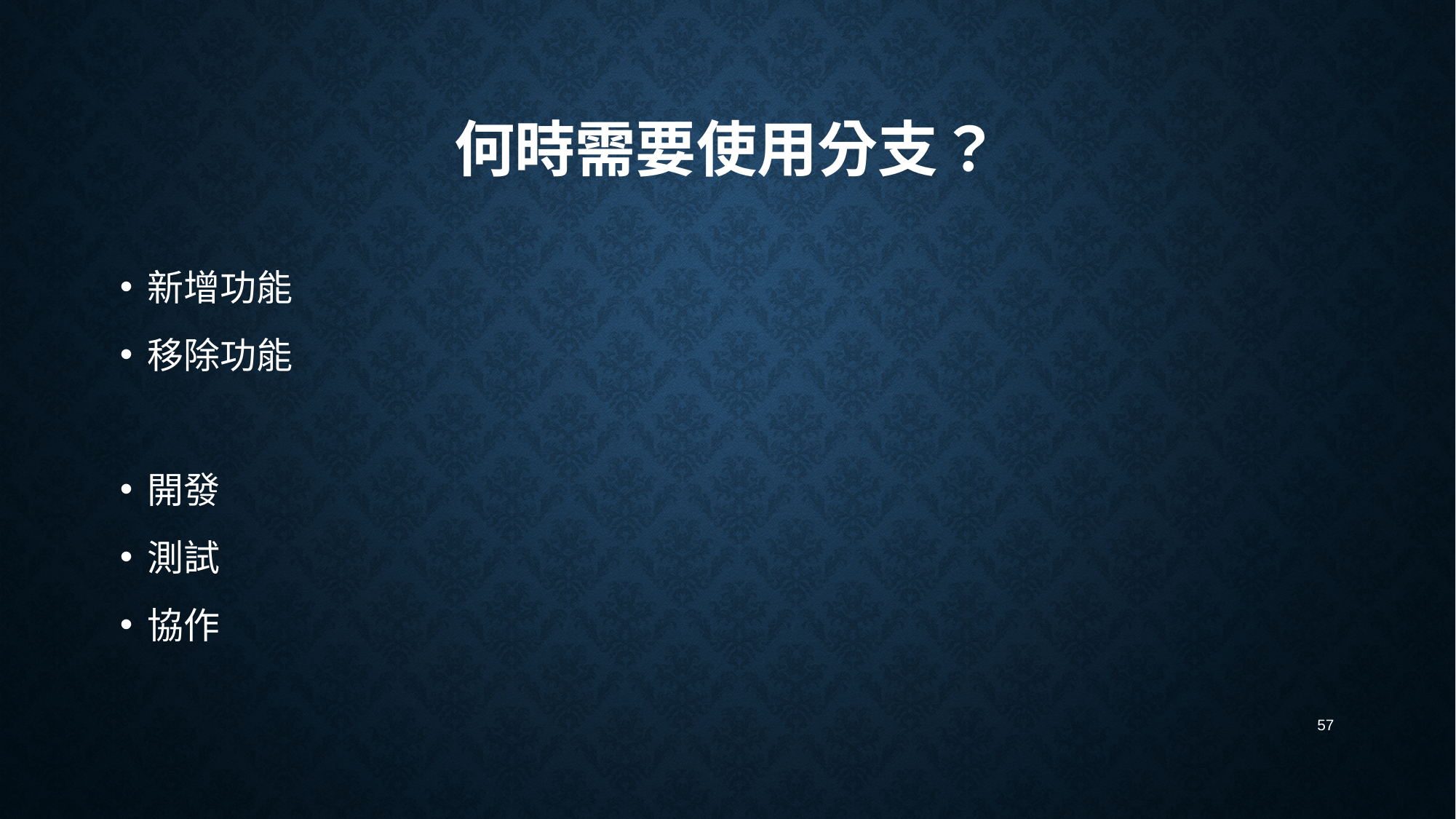

# 何時需要使用分支？
新增功能
移除功能

開發
測試
協作
57